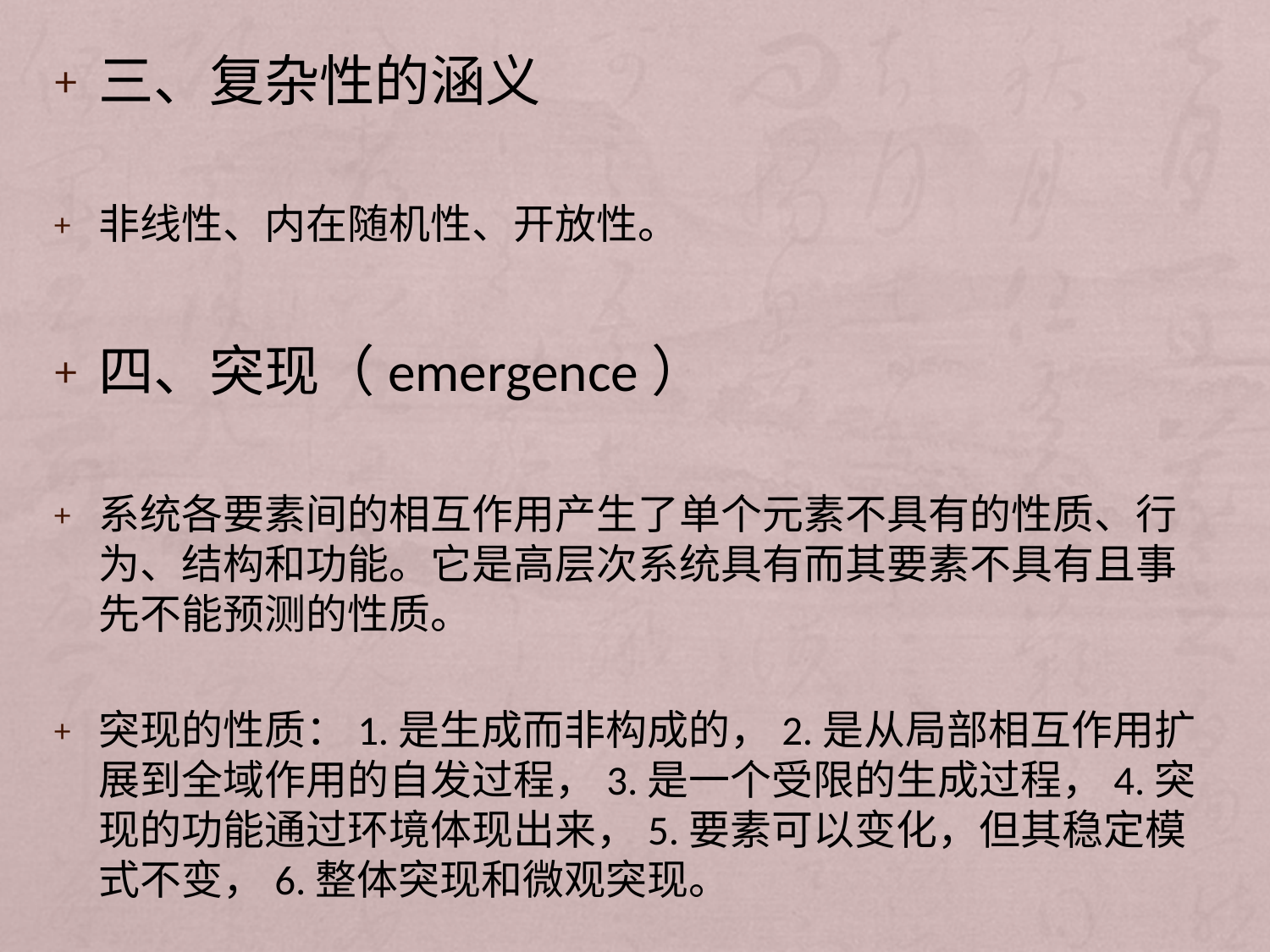

三、复杂性的涵义

非线性、内在随机性、开放性。

四、突现（emergence）

系统各要素间的相互作用产生了单个元素不具有的性质、行为、结构和功能。它是高层次系统具有而其要素不具有且事先不能预测的性质。

突现的性质：1.是生成而非构成的，2.是从局部相互作用扩展到全域作用的自发过程，3.是一个受限的生成过程，4.突现的功能通过环境体现出来，5.要素可以变化，但其稳定模式不变，6.整体突现和微观突现。